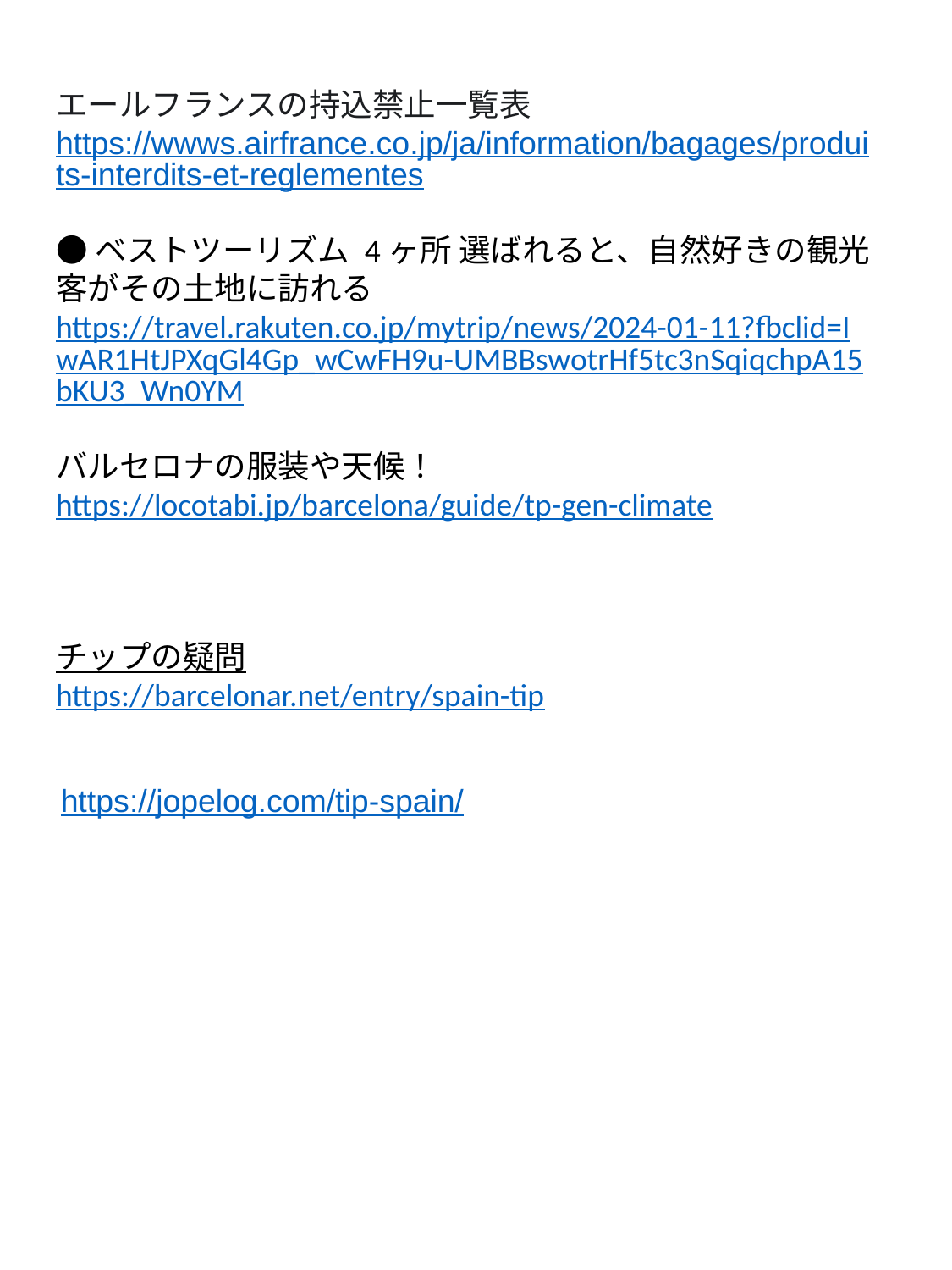

エールフランスの持込禁止一覧表 https://wwws.airfrance.co.jp/ja/information/bagages/produits-interdits-et-reglementes

●ベストツーリズム 4ヶ所 選ばれると、自然好きの観光客がその土地に訪れる https://travel.rakuten.co.jp/mytrip/news/2024-01-11?fbclid=IwAR1HtJPXqGl4Gp_wCwFH9u-UMBBswotrHf5tc3nSqiqchpA15bKU3_Wn0YM

バルセロナの服装や天候！ https://locotabi.jp/barcelona/guide/tp-gen-climate

チップの疑問
https://barcelonar.net/entry/spain-tip

https://jopelog.com/tip-spain/